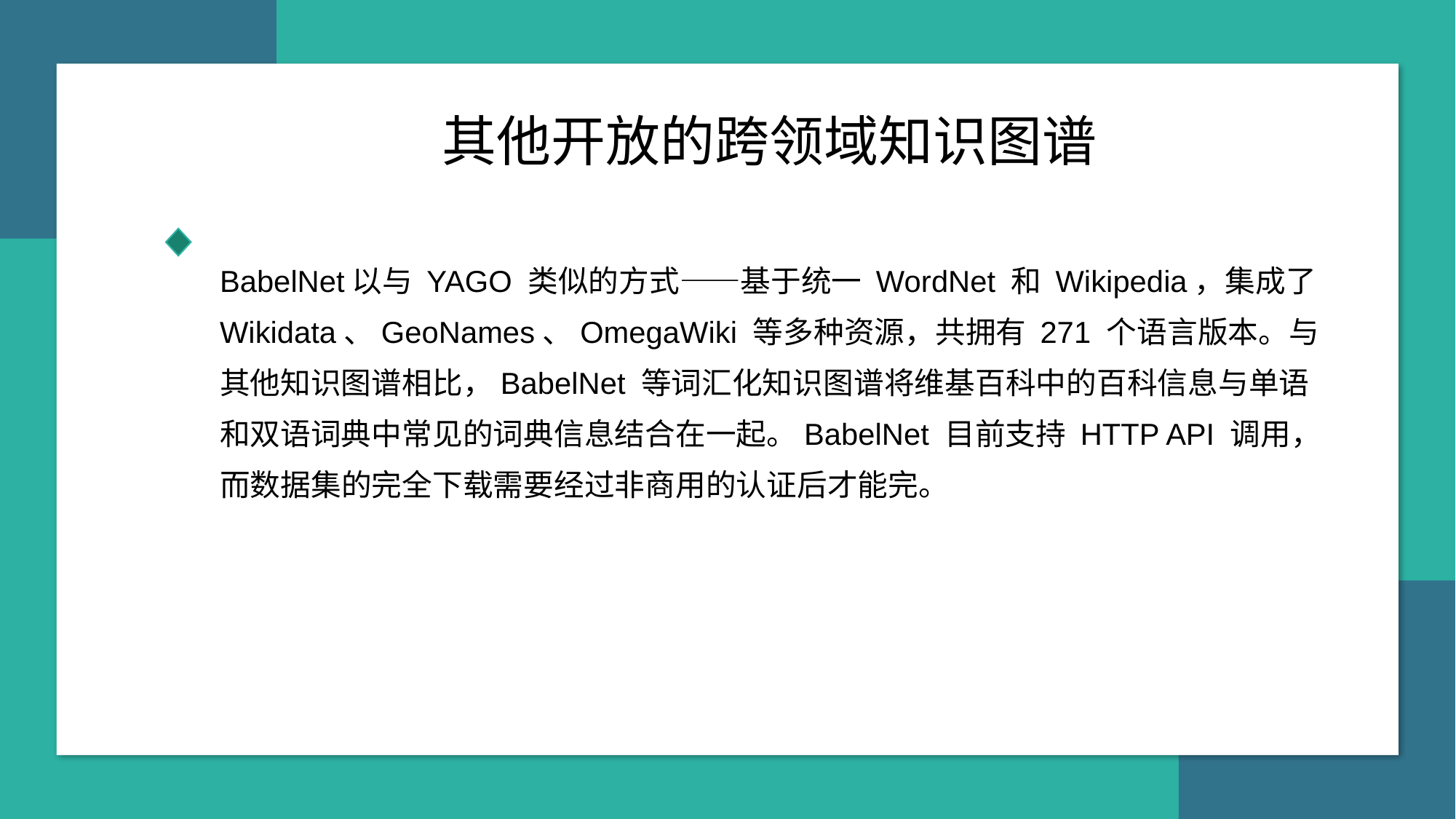

其他开放的跨领域知识图谱

BabelNet以与 YAGO 类似的方式——基于统一 WordNet 和 Wikipedia，集成了 Wikidata、GeoNames、OmegaWiki 等多种资源，共拥有 271 个语言版本。与其他知识图谱相比，BabelNet 等词汇化知识图谱将维基百科中的百科信息与单语和双语词典中常见的词典信息结合在一起。BabelNet 目前支持 HTTP API 调用，而数据集的完全下载需要经过非商用的认证后才能完。